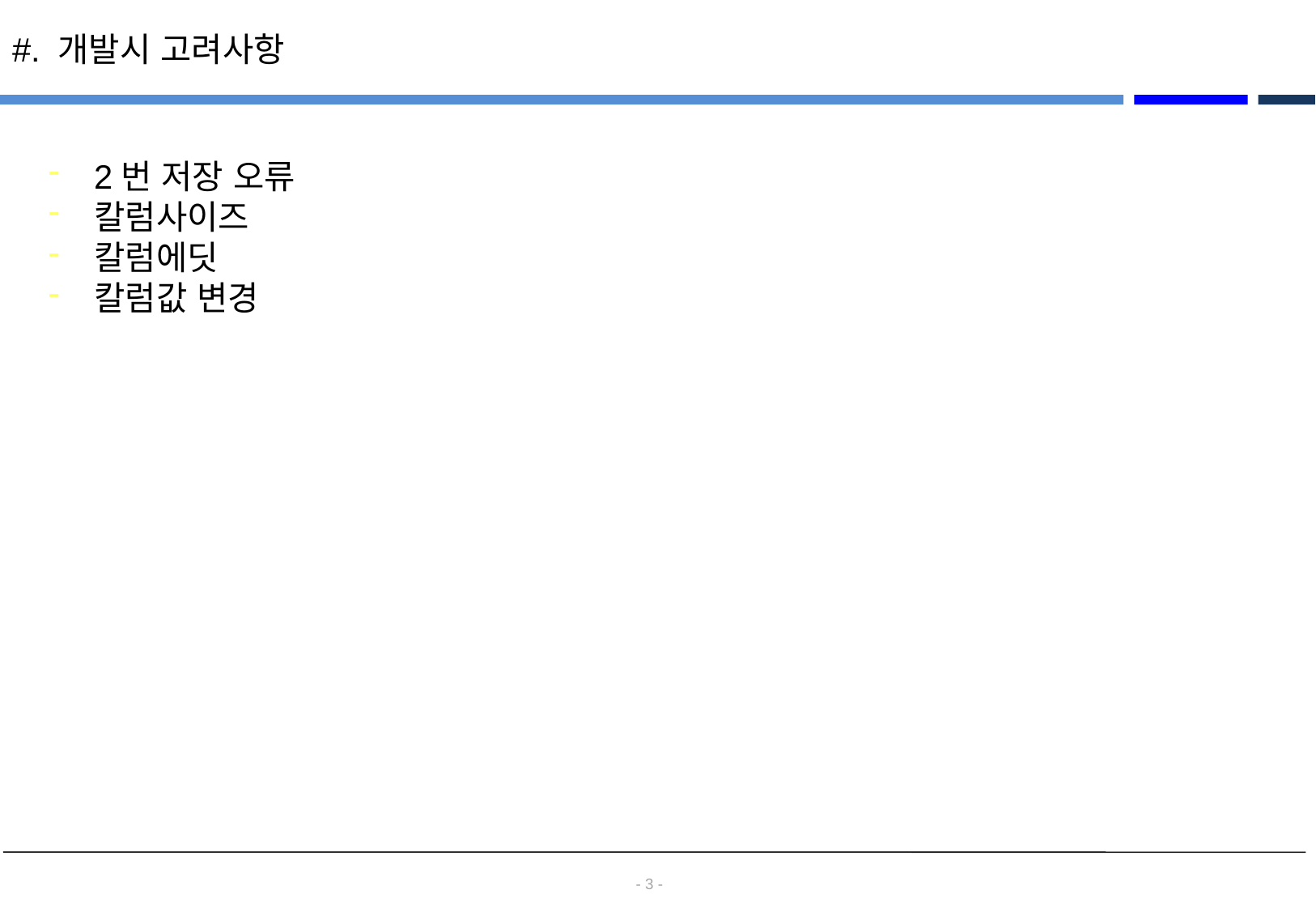

#. 개발시 고려사항
2번 저장 오류
칼럼사이즈
칼럼에딧
칼럼값 변경